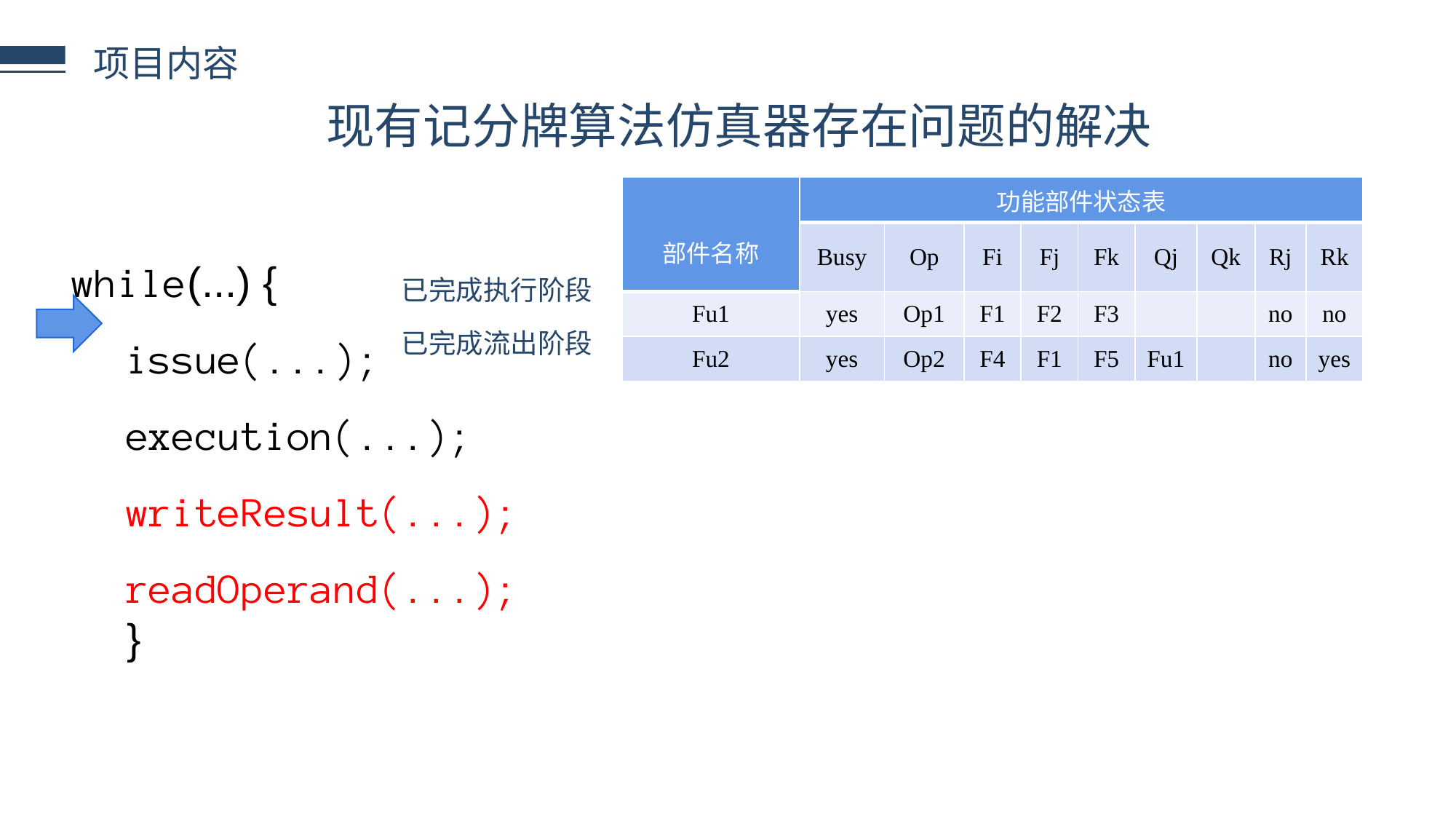

项目内容

 现有记分牌算法仿真器存在问题的解决
| 部件名称 | 功能部件状态表 |  |  |  |  |  |  |  |  |
| --- | --- | --- | --- | --- | --- | --- | --- | --- | --- |
|  | Busy | Op | Fi | Fj | Fk | Qj | Qk | Rj | Rk |
| Fu1 | yes | Op1 | F1 | F2 | F3 |  |  | no | no |
| Fu2 | yes | Op2 | F4 | F1 | F5 | Fu1 |  | no | yes |
while(...) {
issue(...);
execution(...);
writeResult(...);
readOperand(...);
}
已完成执行阶段

已完成流出阶段